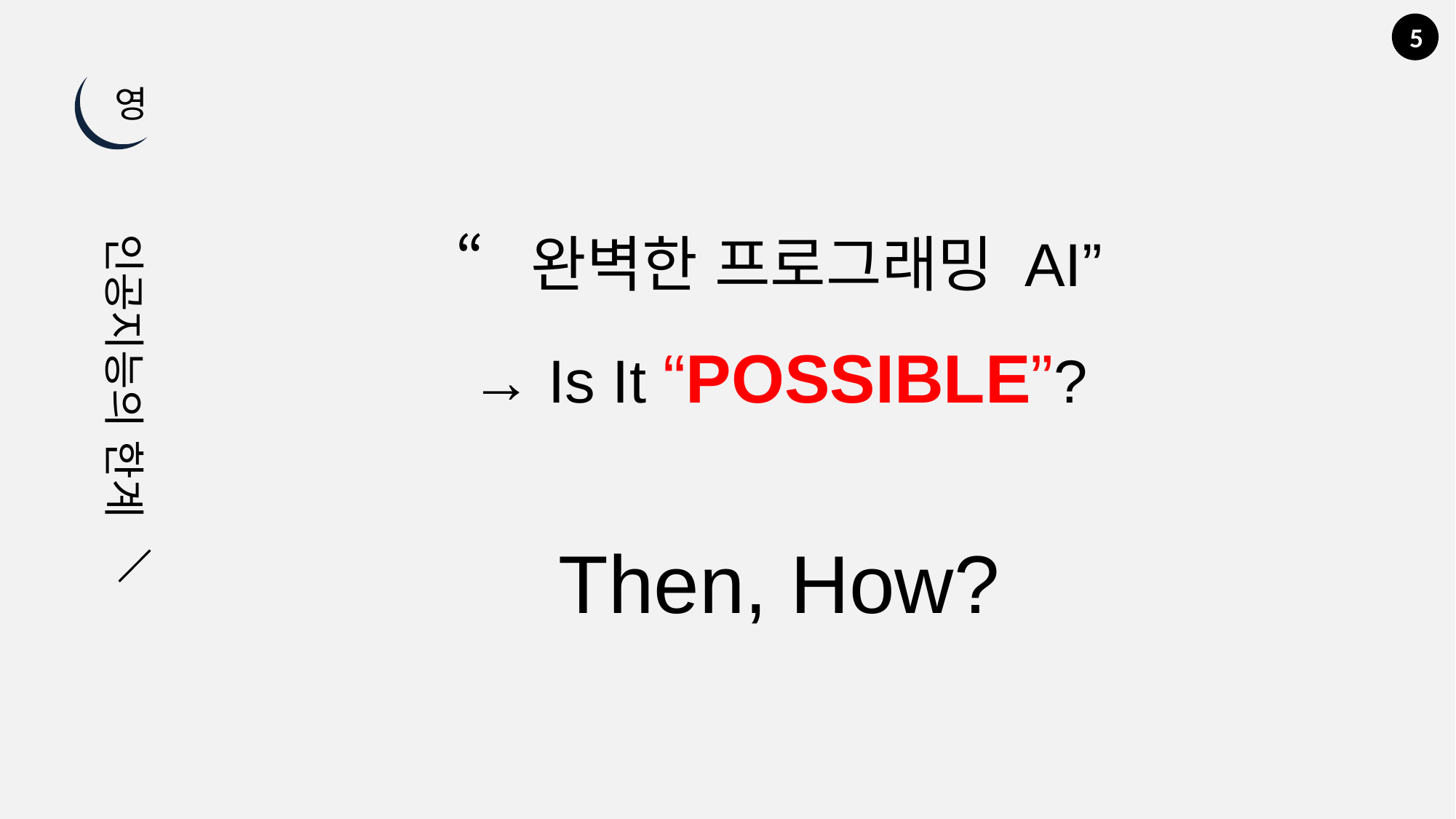

5
영

“완벽한 프로그래밍 AI”

→ Is It “POSSIBLE”?
인공지능의 한계
Then, How?